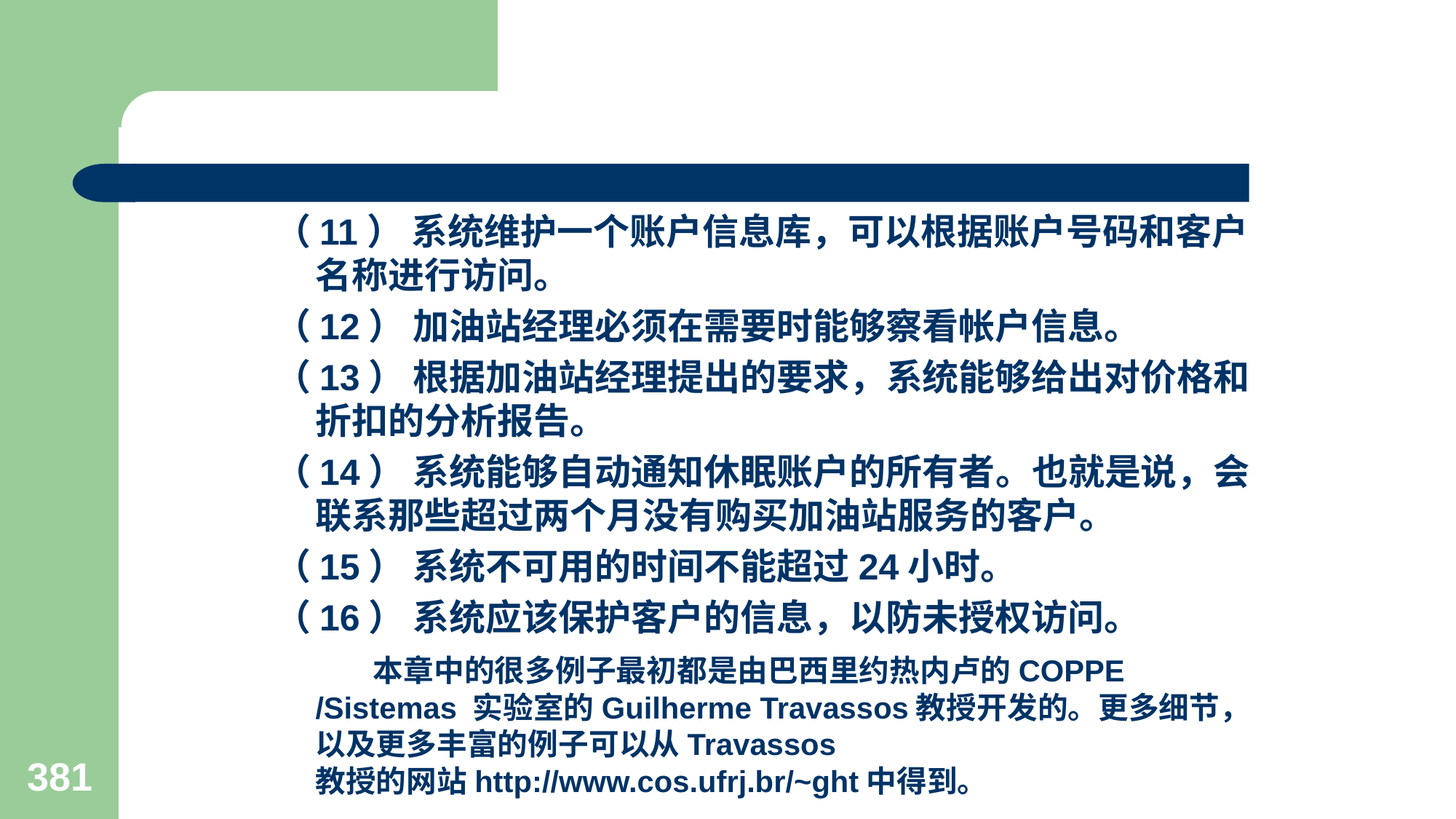

#
（11） 系统维护一个账户信息库，可以根据账户号码和客户名称进行访问。
（12） 加油站经理必须在需要时能够察看帐户信息。
（13） 根据加油站经理提出的要求，系统能够给出对价格和折扣的分析报告。
（14） 系统能够自动通知休眠账户的所有者。也就是说，会联系那些超过两个月没有购买加油站服务的客户。
（15） 系统不可用的时间不能超过24小时。
（16） 系统应该保护客户的信息，以防未授权访问。
           本章中的很多例子最初都是由巴西里约热内卢的COPPE /Sistemas 实验室的Guilherme Travassos教授开发的。更多细节，以及更多丰富的例子可以从Travassos 教授的网站http://www.cos.ufrj.br/~ght中得到。
381